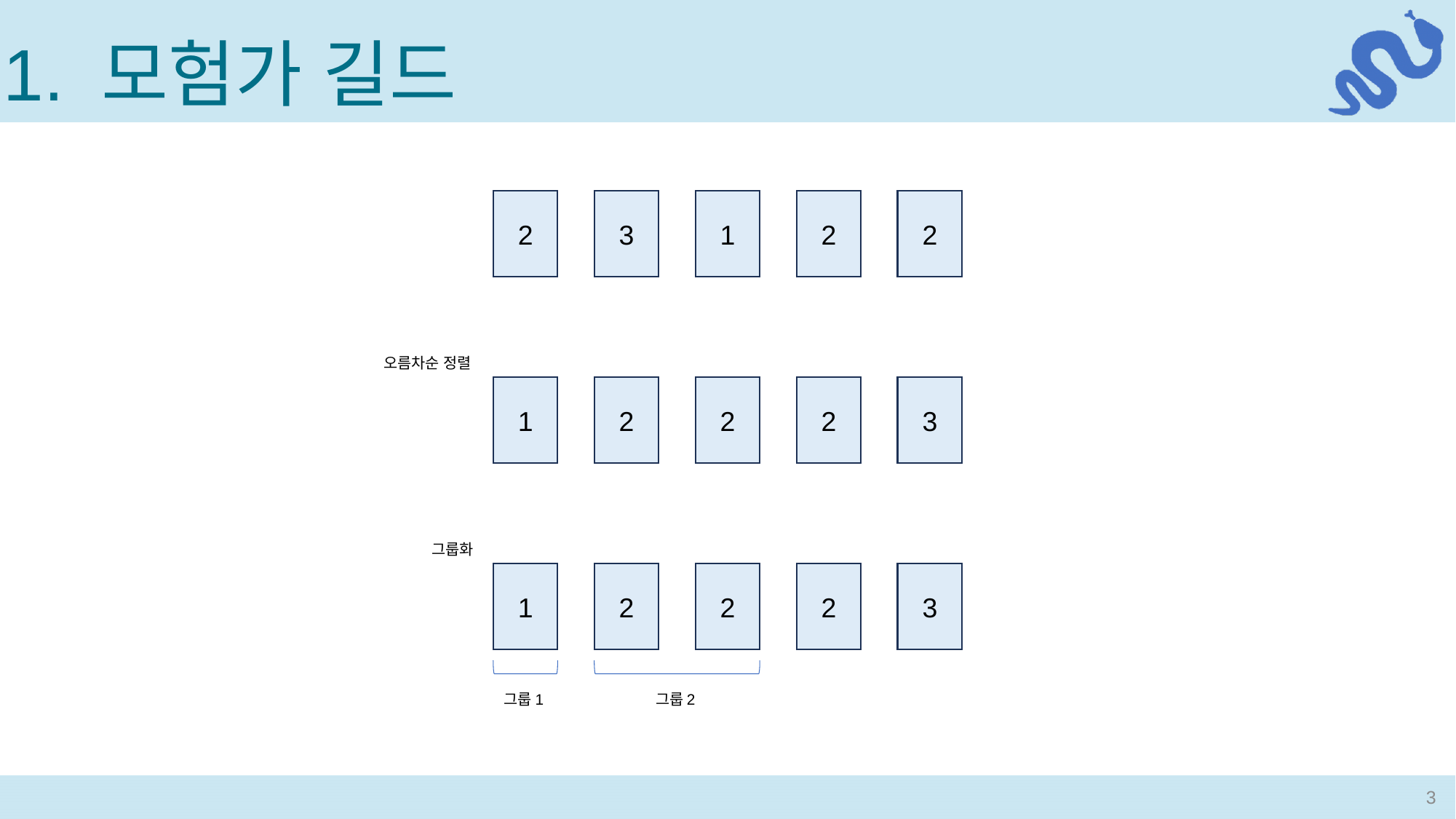

1. 모험가 길드
2
3
1
2
2
오름차순 정렬
1
2
2
2
3
그룹화
1
2
2
2
3

그룹1
그룹2
3